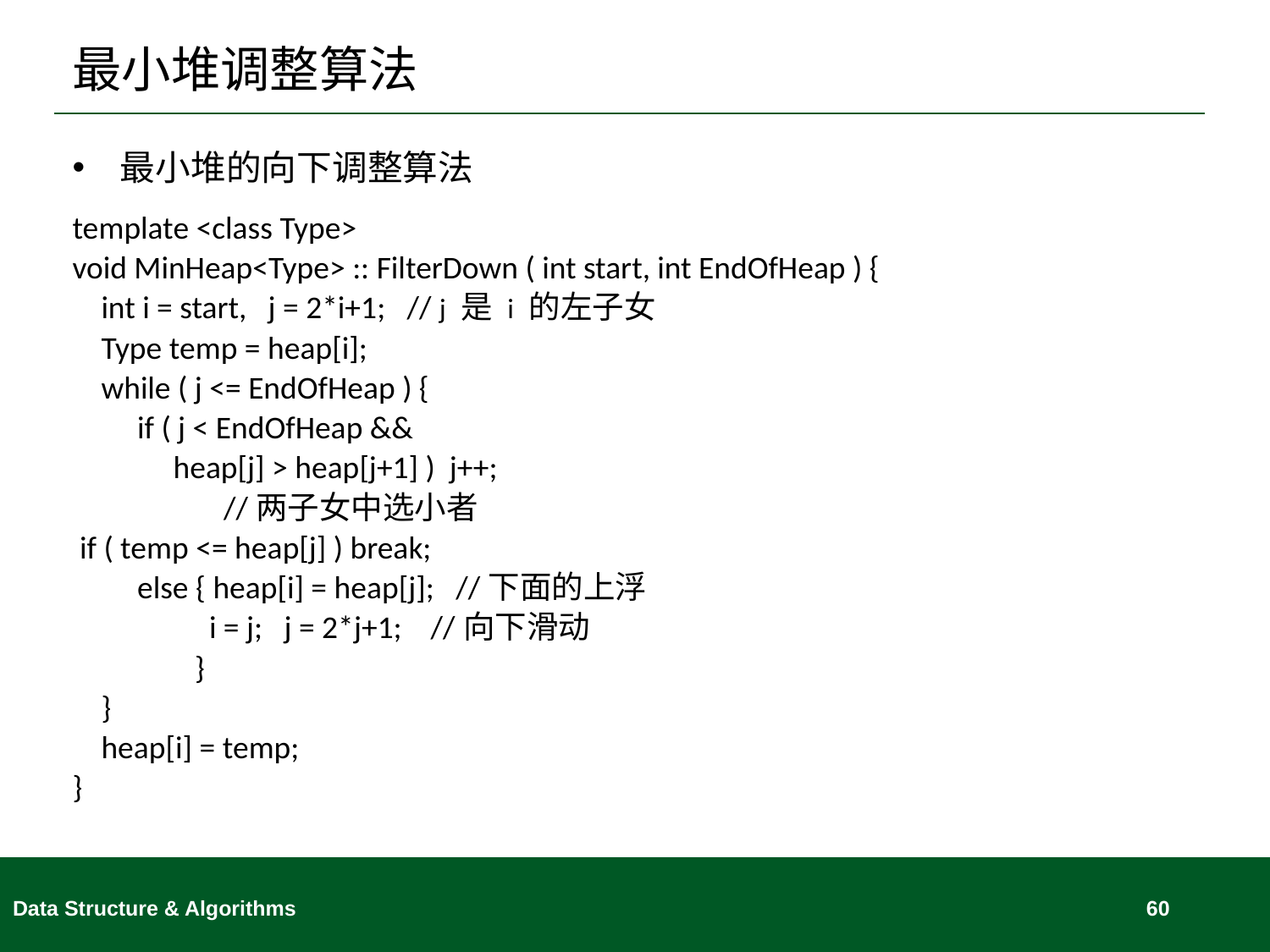

# 最小堆调整算法
最小堆的向下调整算法

template <class Type>
void MinHeap<Type> :: FilterDown ( int start, int EndOfHeap ) {
    int i = start,   j = 2*i+1;   // j 是 i 的左子女
    Type temp = heap[i];
    while ( j <= EndOfHeap ) {
         if ( j < EndOfHeap &&
              heap[j] > heap[j+1] )  j++;
                     //两子女中选小者
 if ( temp <= heap[j] ) break;
         else { heap[i] = heap[j];   //下面的上浮
                   i = j;   j = 2*j+1;    //向下滑动
                 }
    }
    heap[i] = temp;
}
Data Structure & Algorithms
60